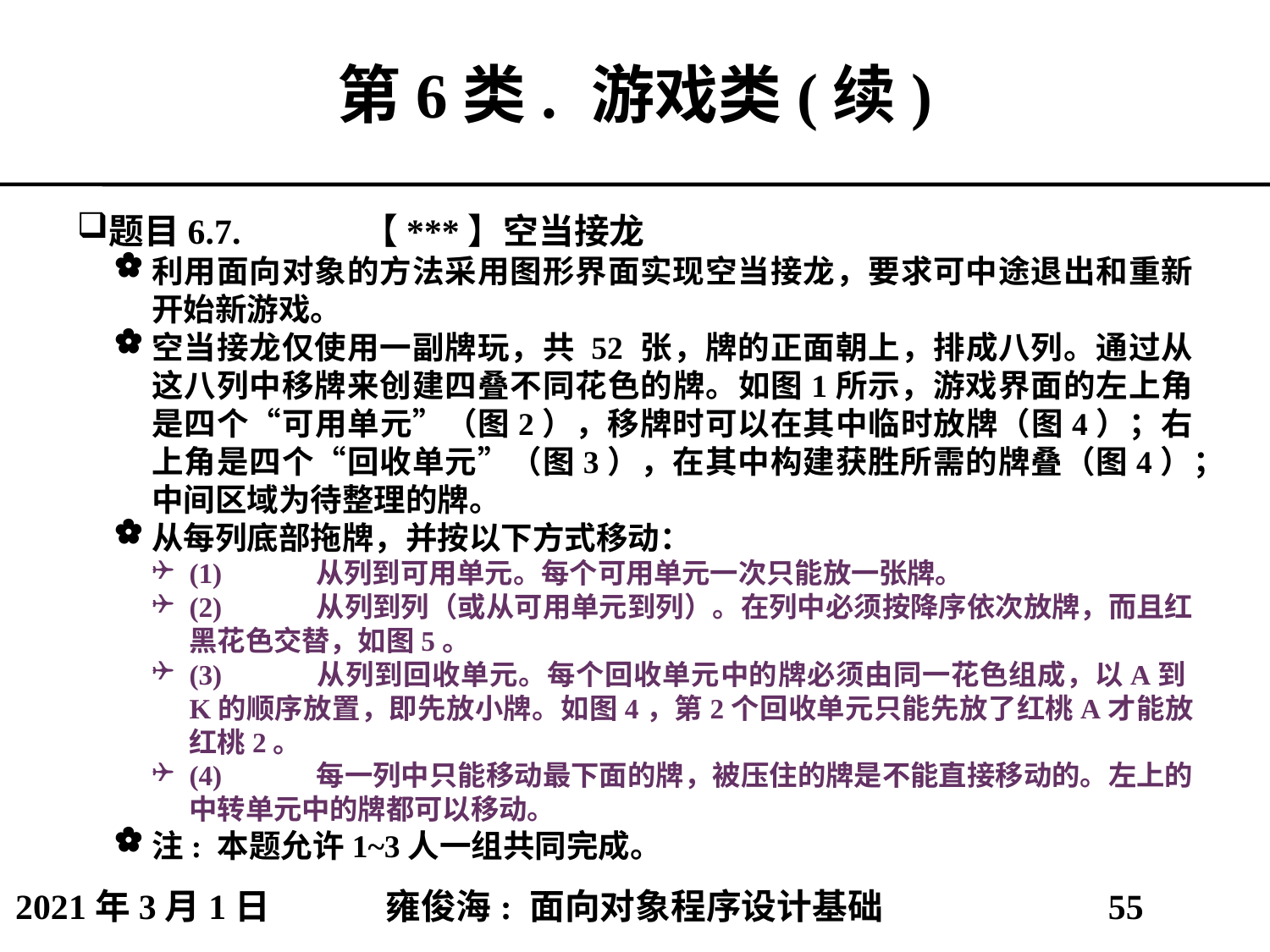

# 第6类.	游戏类(续)

题目6.7.	【***】空当接龙
利用面向对象的方法采用图形界面实现空当接龙，要求可中途退出和重新开始新游戏。
空当接龙仅使用一副牌玩，共 52 张，牌的正面朝上，排成八列。通过从这八列中移牌来创建四叠不同花色的牌。如图1所示，游戏界面的左上角是四个“可用单元”（图2），移牌时可以在其中临时放牌（图4）；右上角是四个“回收单元”（图3），在其中构建获胜所需的牌叠（图4）；中间区域为待整理的牌。
从每列底部拖牌，并按以下方式移动：
(1)	从列到可用单元。每个可用单元一次只能放一张牌。
(2)	从列到列（或从可用单元到列）。在列中必须按降序依次放牌，而且红黑花色交替，如图5。
(3)	从列到回收单元。每个回收单元中的牌必须由同一花色组成，以A到K的顺序放置，即先放小牌。如图4，第2个回收单元只能先放了红桃A才能放红桃2。
(4)	每一列中只能移动最下面的牌，被压住的牌是不能直接移动的。左上的中转单元中的牌都可以移动。
注: 本题允许1~3人一组共同完成。
2021年3月1日
雍俊海: 面向对象程序设计基础
55